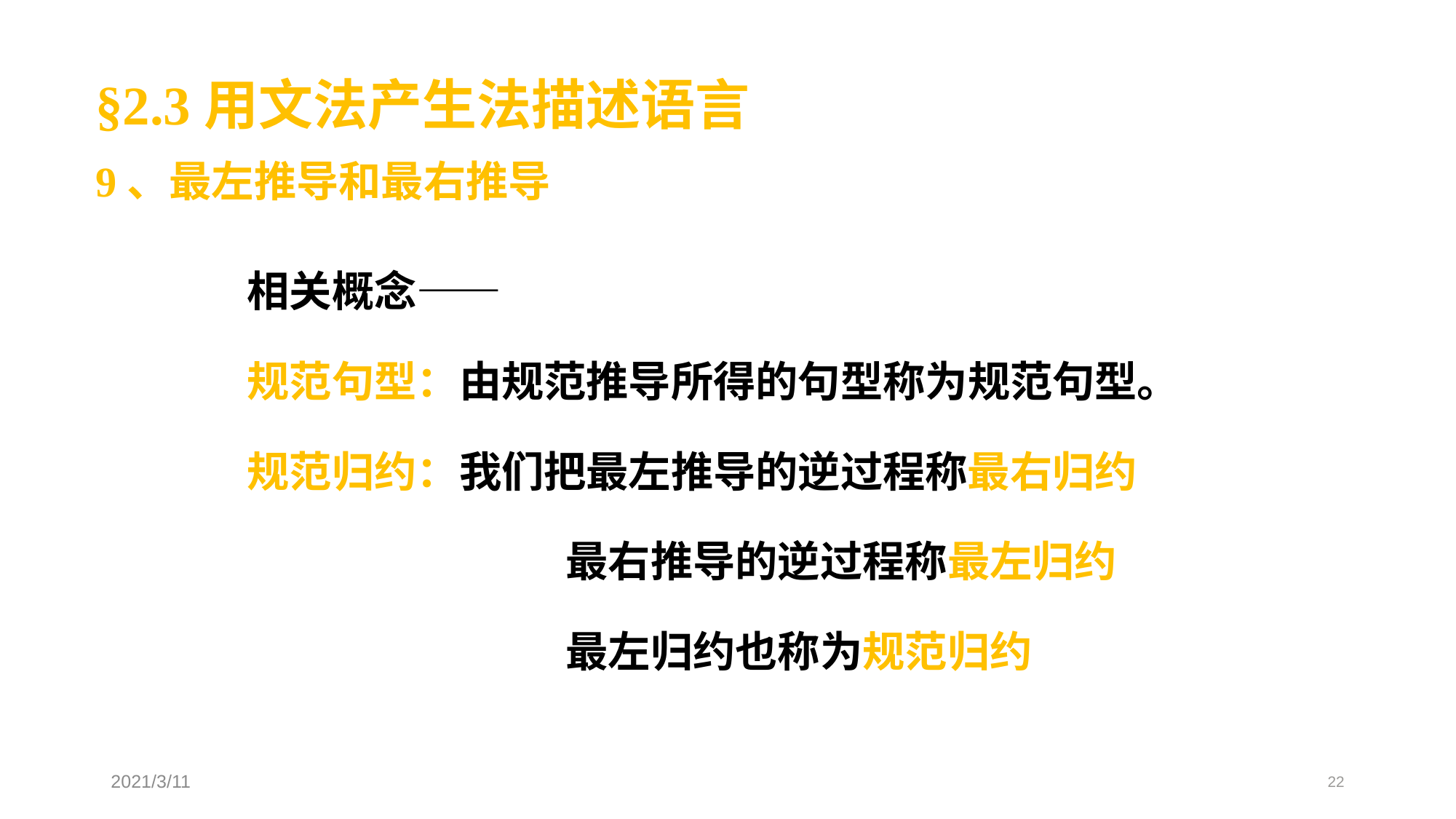

§2.3用文法产生法描述语言
9、最左推导和最右推导
相关概念——
规范句型：由规范推导所得的句型称为规范句型。
规范归约：我们把最左推导的逆过程称最右归约
                                最右推导的逆过程称最左归约
                                最左归约也称为规范归约
2021/3/11
22